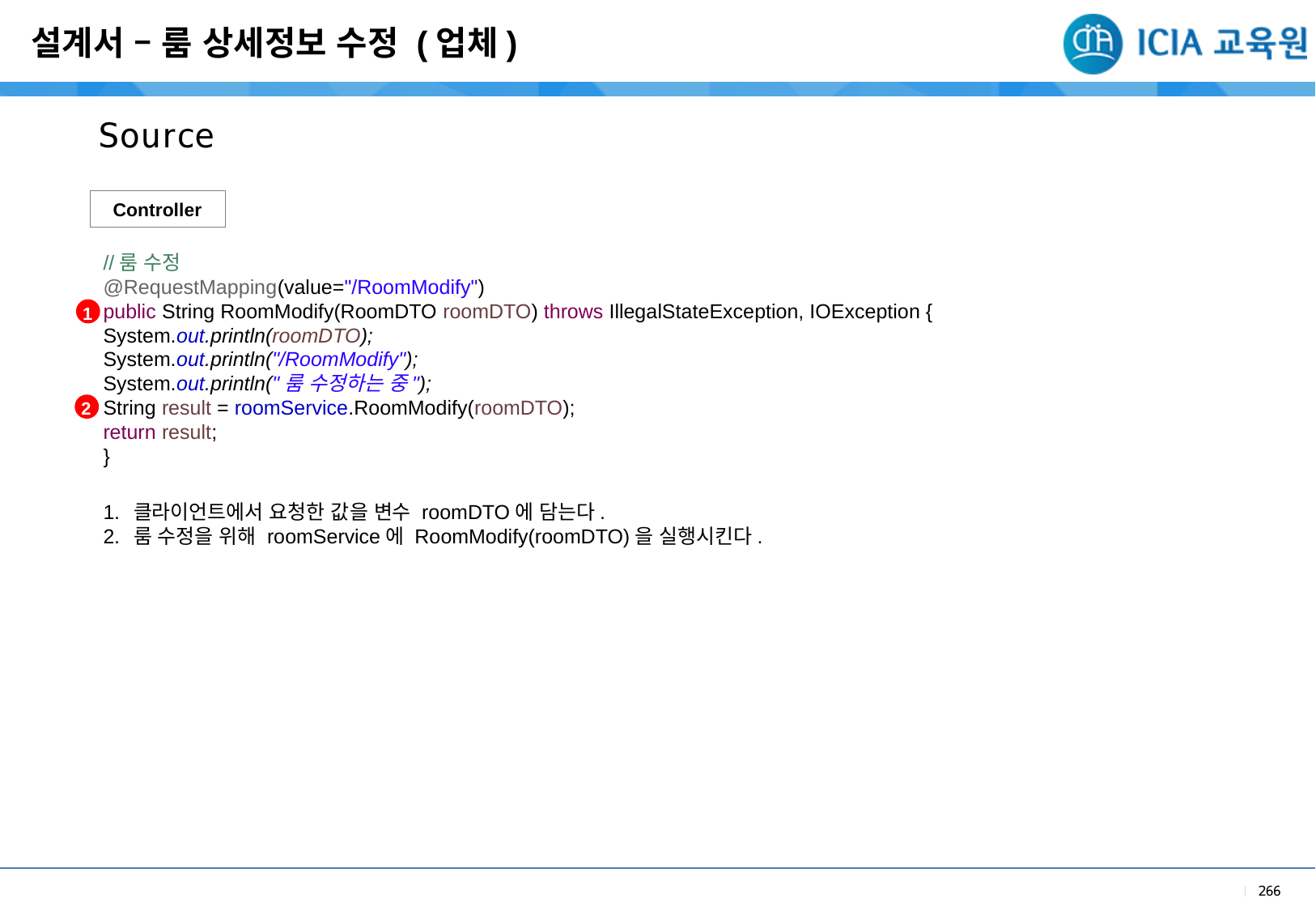

설계서 – 룸 상세정보 수정 (업체)
Source
Controller
//룸 수정
@RequestMapping(value="/RoomModify")
public String RoomModify(RoomDTO roomDTO) throws IllegalStateException, IOException {
System.out.println(roomDTO);
System.out.println("/RoomModify");
System.out.println("룸 수정하는 중");
String result = roomService.RoomModify(roomDTO);
return result;
}
1

2

클라이언트에서 요청한 값을 변수 roomDTO에 담는다.
룸 수정을 위해 roomService에 RoomModify(roomDTO)을 실행시킨다.